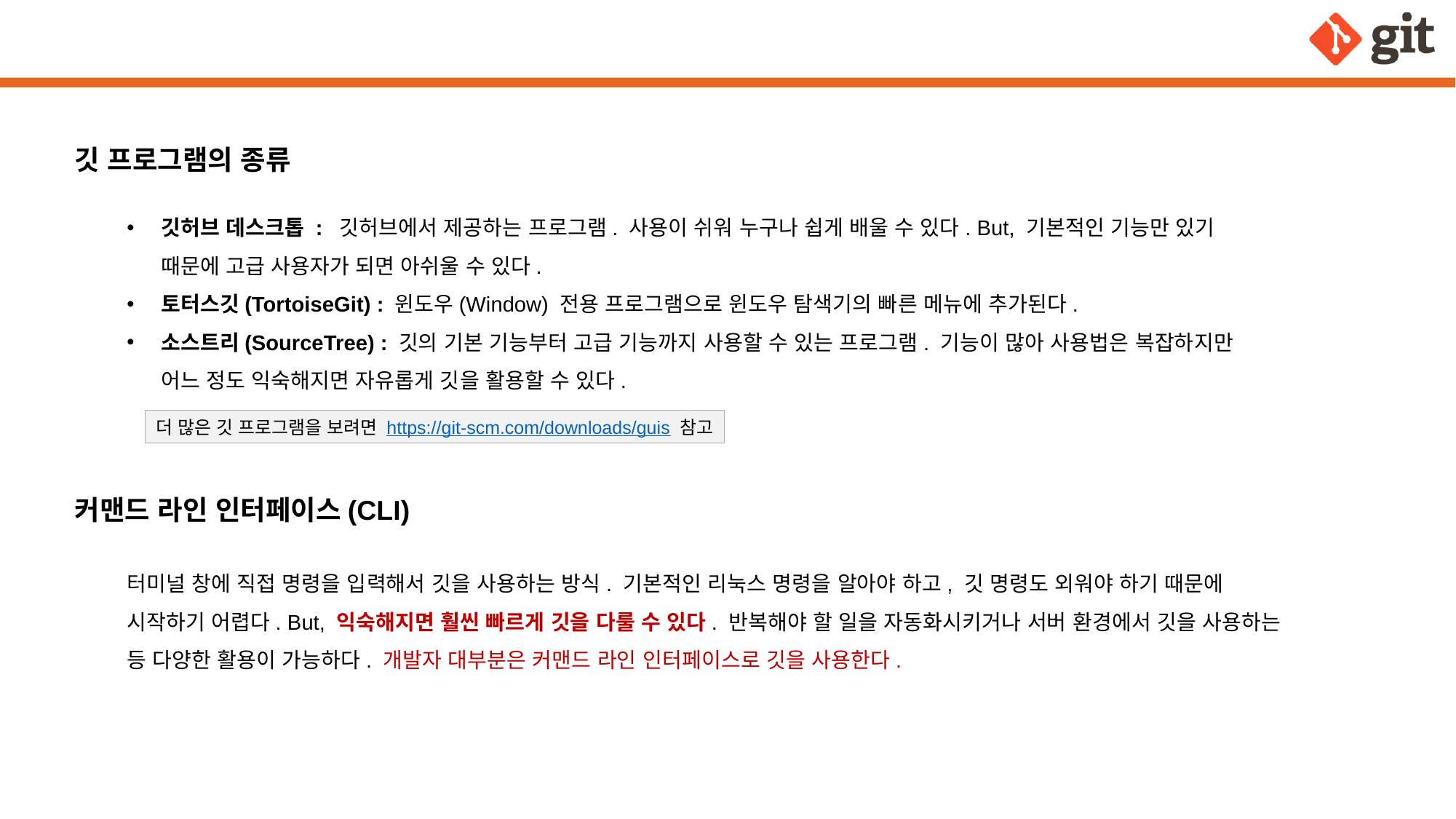

깃 프로그램의 종류
깃허브 데스크톱 :  깃허브에서 제공하는 프로그램. 사용이 쉬워 누구나 쉽게 배울 수 있다. But, 기본적인 기능만 있기 때문에 고급 사용자가 되면 아쉬울 수 있다.
토터스깃(TortoiseGit) : 윈도우(Window) 전용 프로그램으로 윈도우 탐색기의 빠른 메뉴에 추가된다.
소스트리(SourceTree) : 깃의 기본 기능부터 고급 기능까지 사용할 수 있는 프로그램. 기능이 많아 사용법은 복잡하지만 어느 정도 익숙해지면 자유롭게 깃을 활용할 수 있다.
더 많은 깃 프로그램을 보려면 https://git-scm.com/downloads/guis 참고
커맨드 라인 인터페이스(CLI)
터미널 창에 직접 명령을 입력해서 깃을 사용하는 방식. 기본적인 리눅스 명령을 알아야 하고, 깃 명령도 외워야 하기 때문에 시작하기 어렵다. But, 익숙해지면 훨씬 빠르게 깃을 다룰 수 있다. 반복해야 할 일을 자동화시키거나 서버 환경에서 깃을 사용하는 등 다양한 활용이 가능하다. 개발자 대부분은 커맨드 라인 인터페이스로 깃을 사용한다.